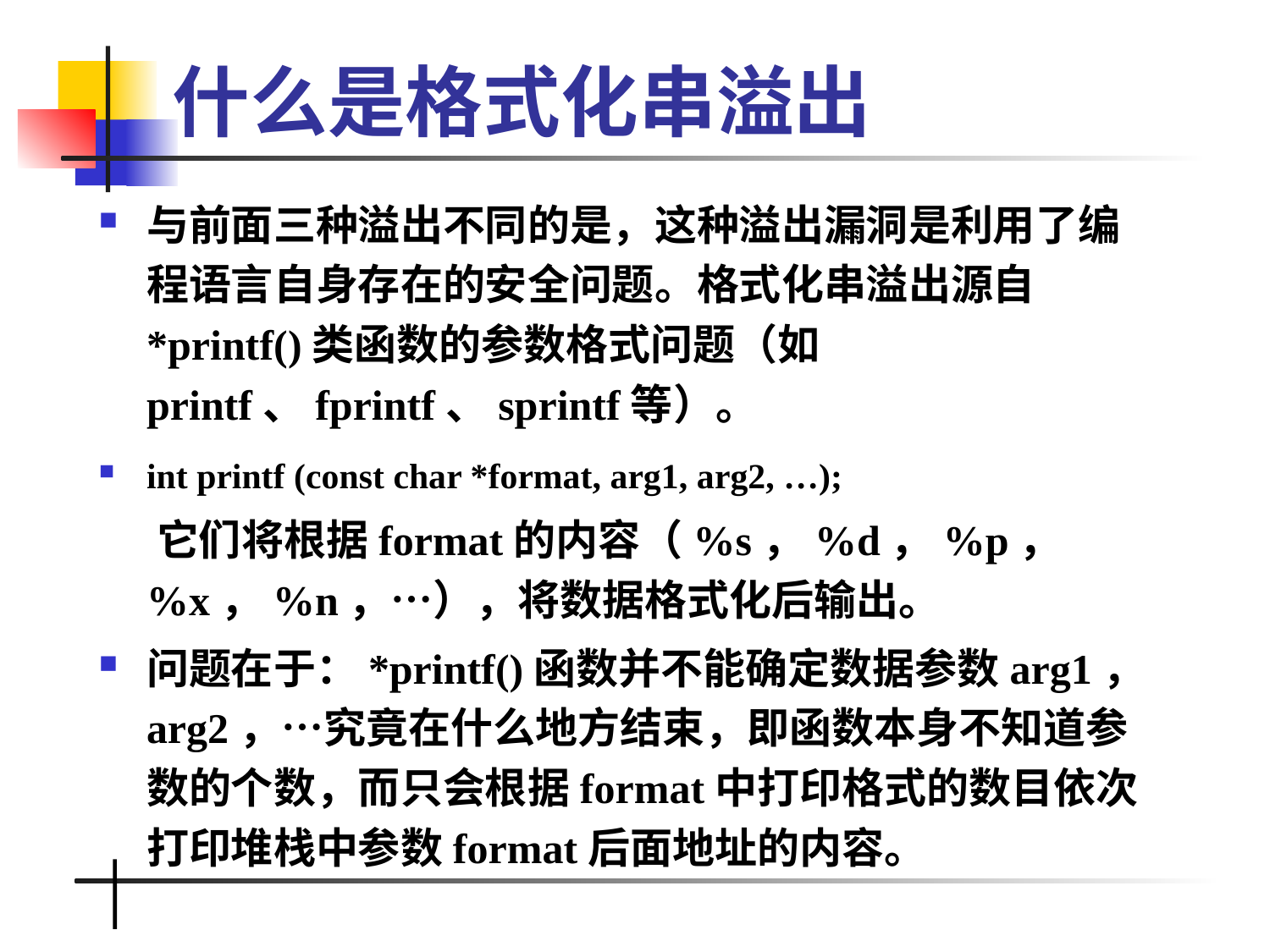

# 什么是格式化串溢出
与前面三种溢出不同的是，这种溢出漏洞是利用了编程语言自身存在的安全问题。格式化串溢出源自*printf()类函数的参数格式问题（如printf、fprintf、sprintf等）。
int printf (const char *format, arg1, arg2, …);
     它们将根据format的内容（%s，%d，%p，%x，%n，…），将数据格式化后输出。
问题在于：*printf()函数并不能确定数据参数arg1，arg2，…究竟在什么地方结束，即函数本身不知道参数的个数，而只会根据format中打印格式的数目依次打印堆栈中参数format后面地址的内容。